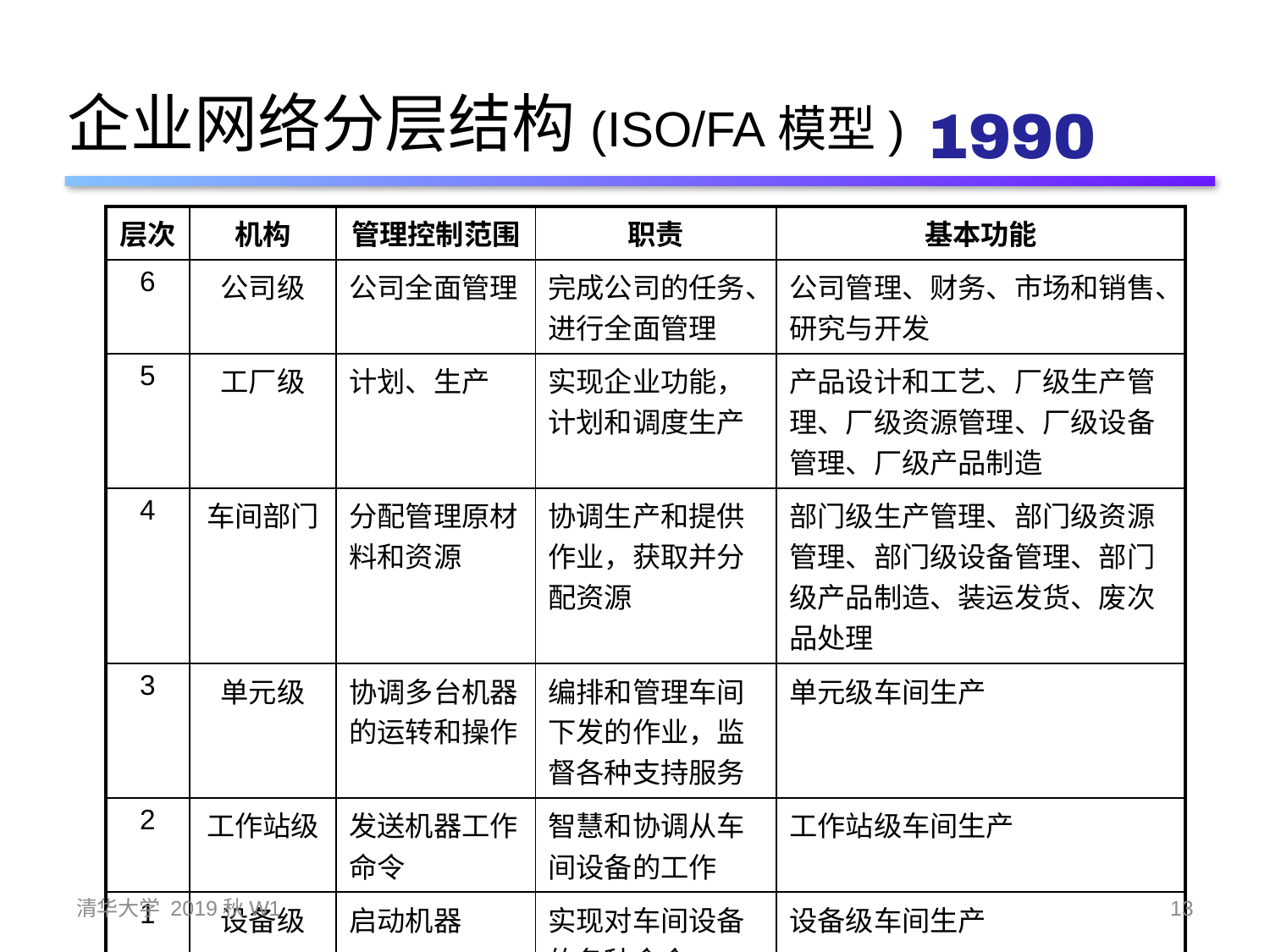

# 企业网络分层结构(ISO/FA模型)
1990
| 层次 | 机构 | 管理控制范围 | 职责 | 基本功能 |
| --- | --- | --- | --- | --- |
| 6 | 公司级 | 公司全面管理 | 完成公司的任务、进行全面管理 | 公司管理、财务、市场和销售、研究与开发 |
| 5 | 工厂级 | 计划、生产 | 实现企业功能，计划和调度生产 | 产品设计和工艺、厂级生产管理、厂级资源管理、厂级设备管理、厂级产品制造 |
| 4 | 车间部门 | 分配管理原材料和资源 | 协调生产和提供作业，获取并分配资源 | 部门级生产管理、部门级资源管理、部门级设备管理、部门级产品制造、装运发货、废次品处理 |
| 3 | 单元级 | 协调多台机器的运转和操作 | 编排和管理车间下发的作业，监督各种支持服务 | 单元级车间生产 |
| 2 | 工作站级 | 发送机器工作命令 | 智慧和协调从车间设备的工作 | 工作站级车间生产 |
| 1 | 设备级 | 启动机器 | 实现对车间设备的各种命令 | 设备级车间生产 |
清华大学 2019秋W1
13